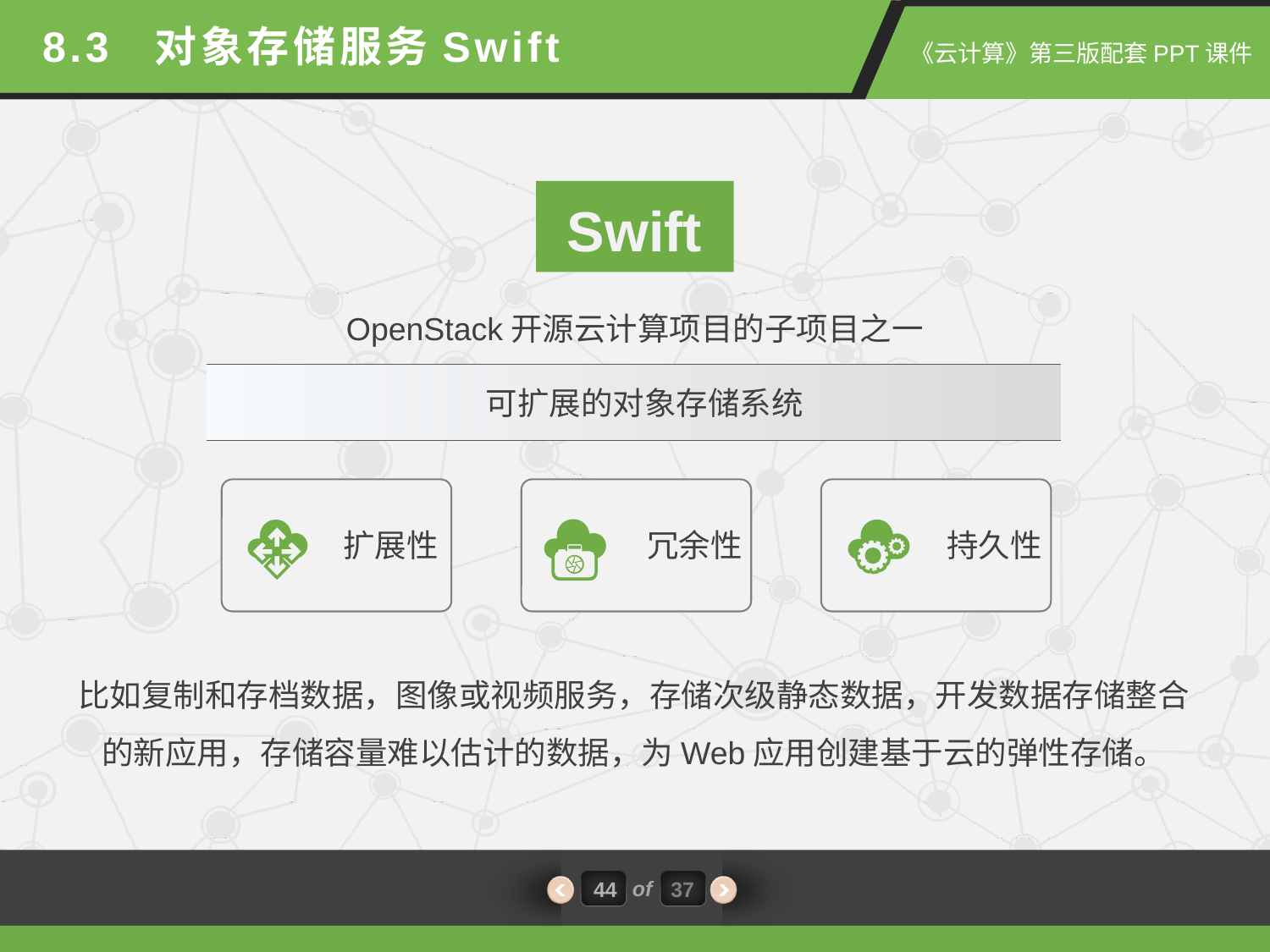

8.3  对象存储服务Swift

Swift
OpenStack开源云计算项目的子项目之一

可扩展的对象存储系统

扩展性
冗余性
持久性
比如复制和存档数据，图像或视频服务，存储次级静态数据，开发数据存储整合的新应用，存储容量难以估计的数据，为Web应用创建基于云的弹性存储。
44